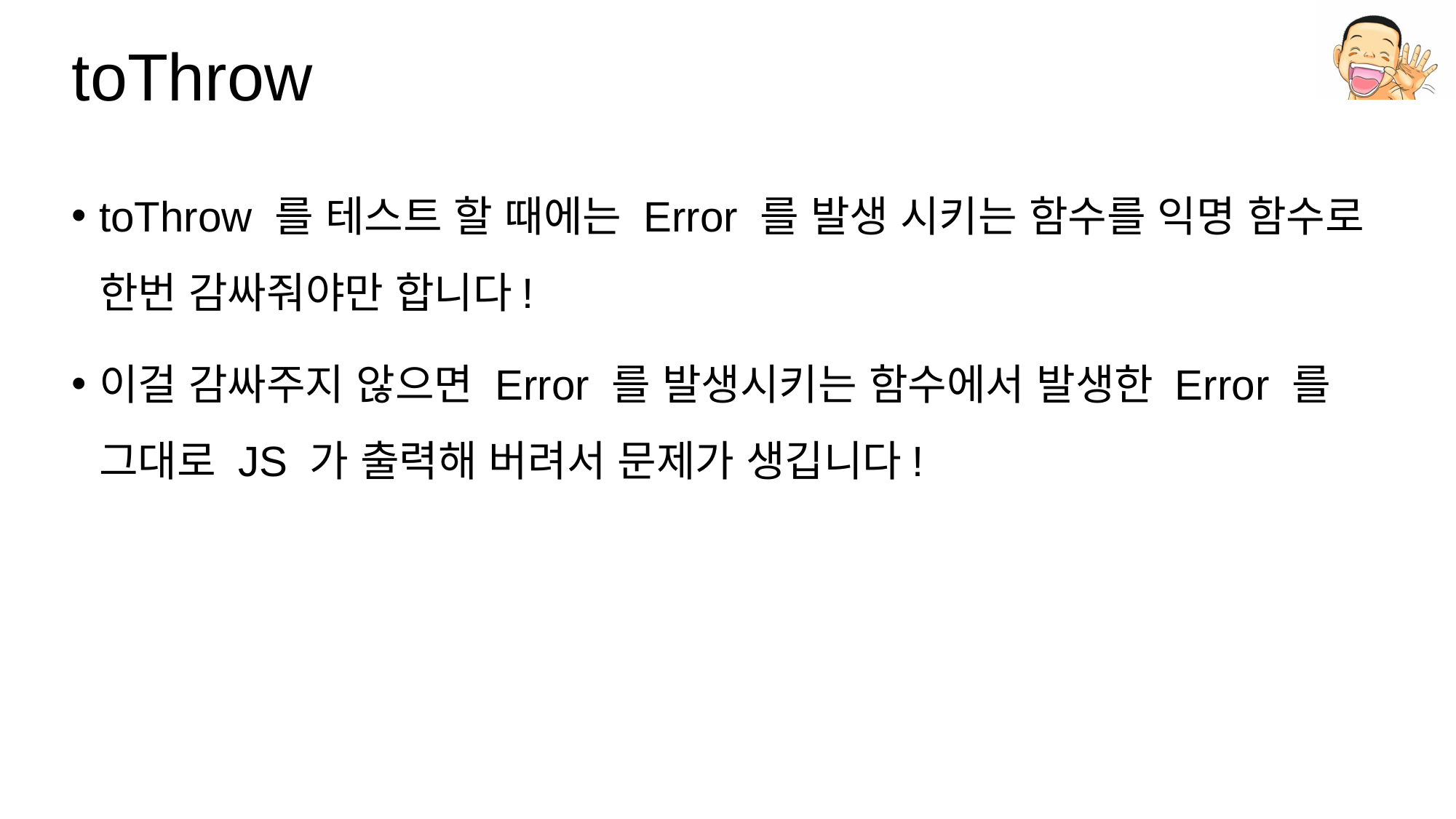

# toThrow
toThrow 를 테스트 할 때에는 Error 를 발생 시키는 함수를 익명 함수로 한번 감싸줘야만 합니다!
이걸 감싸주지 않으면 Error 를 발생시키는 함수에서 발생한 Error 를 그대로 JS 가 출력해 버려서 문제가 생깁니다!